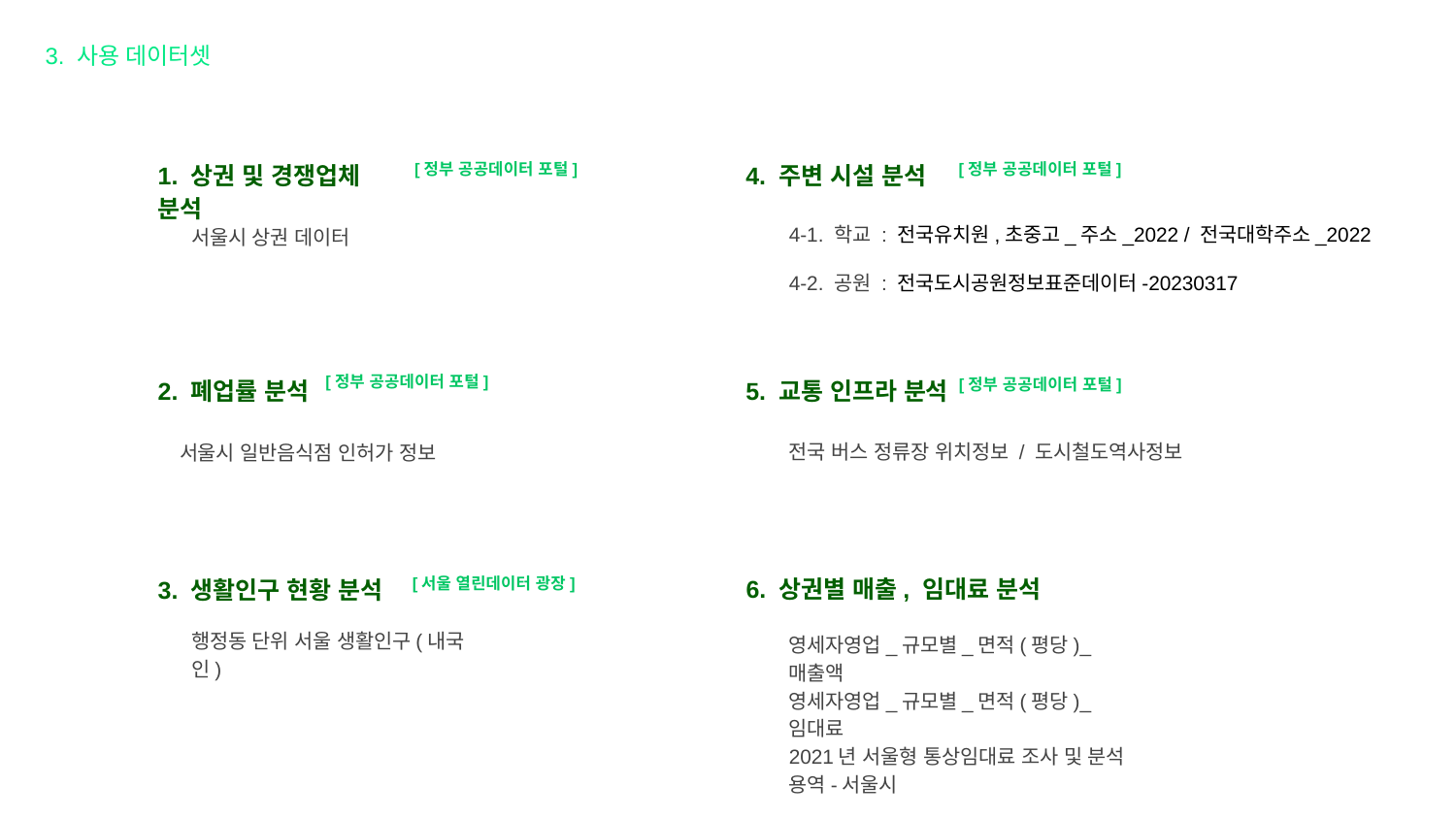

3. 사용 데이터셋
1. 상권 및 경쟁업체 분석
4. 주변 시설 분석
[정부 공공데이터 포털]
[정부 공공데이터 포털]
서울시 상권 데이터
4-1. 학교 : 전국유치원,초중고_주소_2022 / 전국대학주소_2022

4-2. 공원 : 전국도시공원정보표준데이터-20230317
2. 폐업률 분석
5. 교통 인프라 분석
[정부 공공데이터 포털]
[정부 공공데이터 포털]
전국 버스 정류장 위치정보 / 도시철도역사정보
서울시 일반음식점 인허가 정보
6. 상권별 매출, 임대료 분석
3. 생활인구 현황 분석
[서울 열린데이터 광장]
행정동 단위 서울 생활인구(내국인)
영세자영업_규모별_면적(평당)_매출액
영세자영업_규모별_면적(평당)_임대료
2021년 서울형 통상임대료 조사 및 분석 용역-서울시